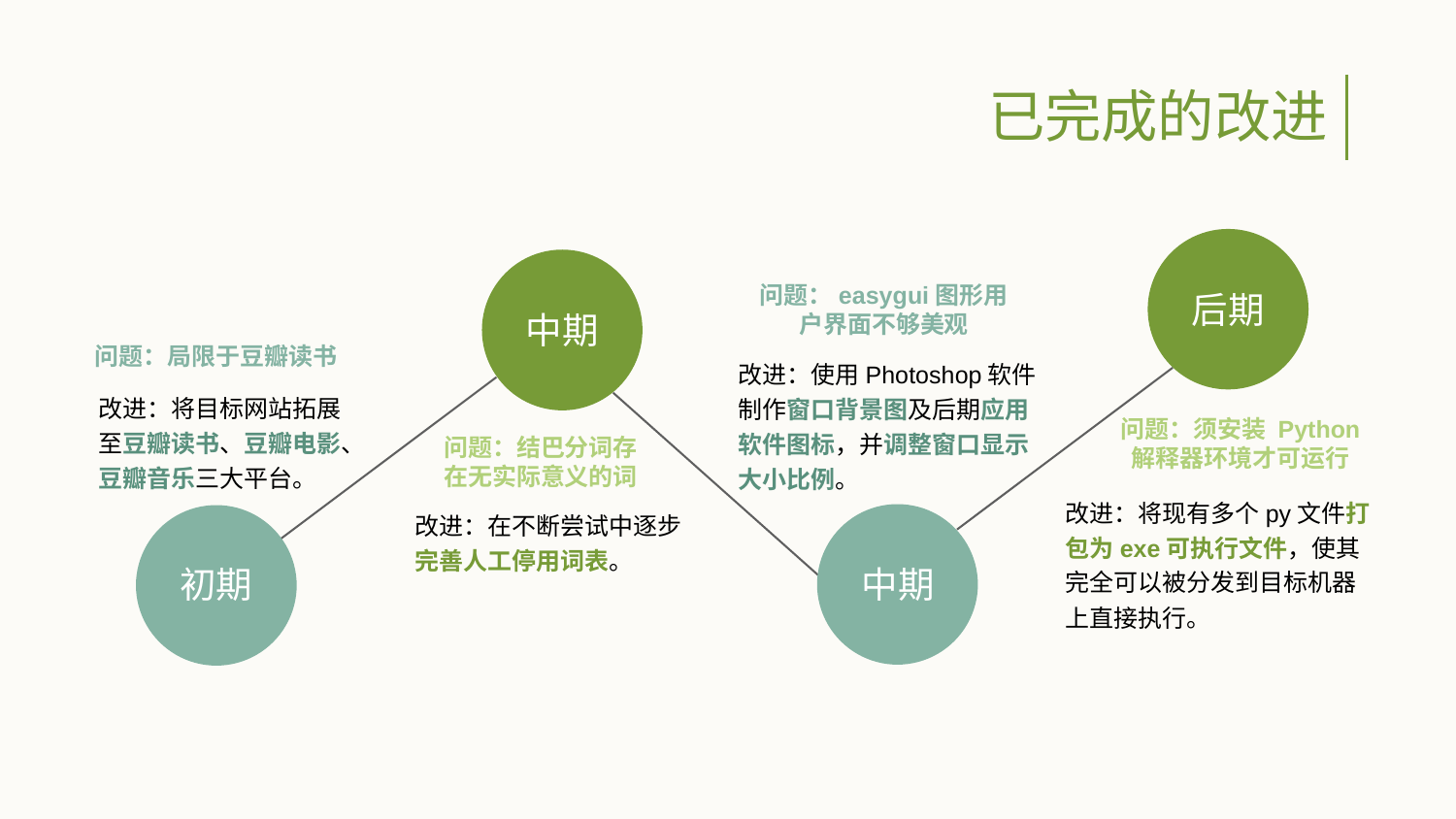

已完成的改进

后期

中期
问题：easygui图形用户界面不够美观
问题：局限于豆瓣读书
改进：使用Photoshop软件制作窗口背景图及后期应用软件图标，并调整窗口显示大小比例。

改进：将目标网站拓展至豆瓣读书、豆瓣电影、豆瓣音乐三大平台。

问题：须安装 Python 解释器环境才可运行
问题：结巴分词存在无实际意义的词
改进：将现有多个py文件打包为exe可执行文件，使其完全可以被分发到目标机器上直接执行。
改进：在不断尝试中逐步完善人工停用词表。

中期

初期